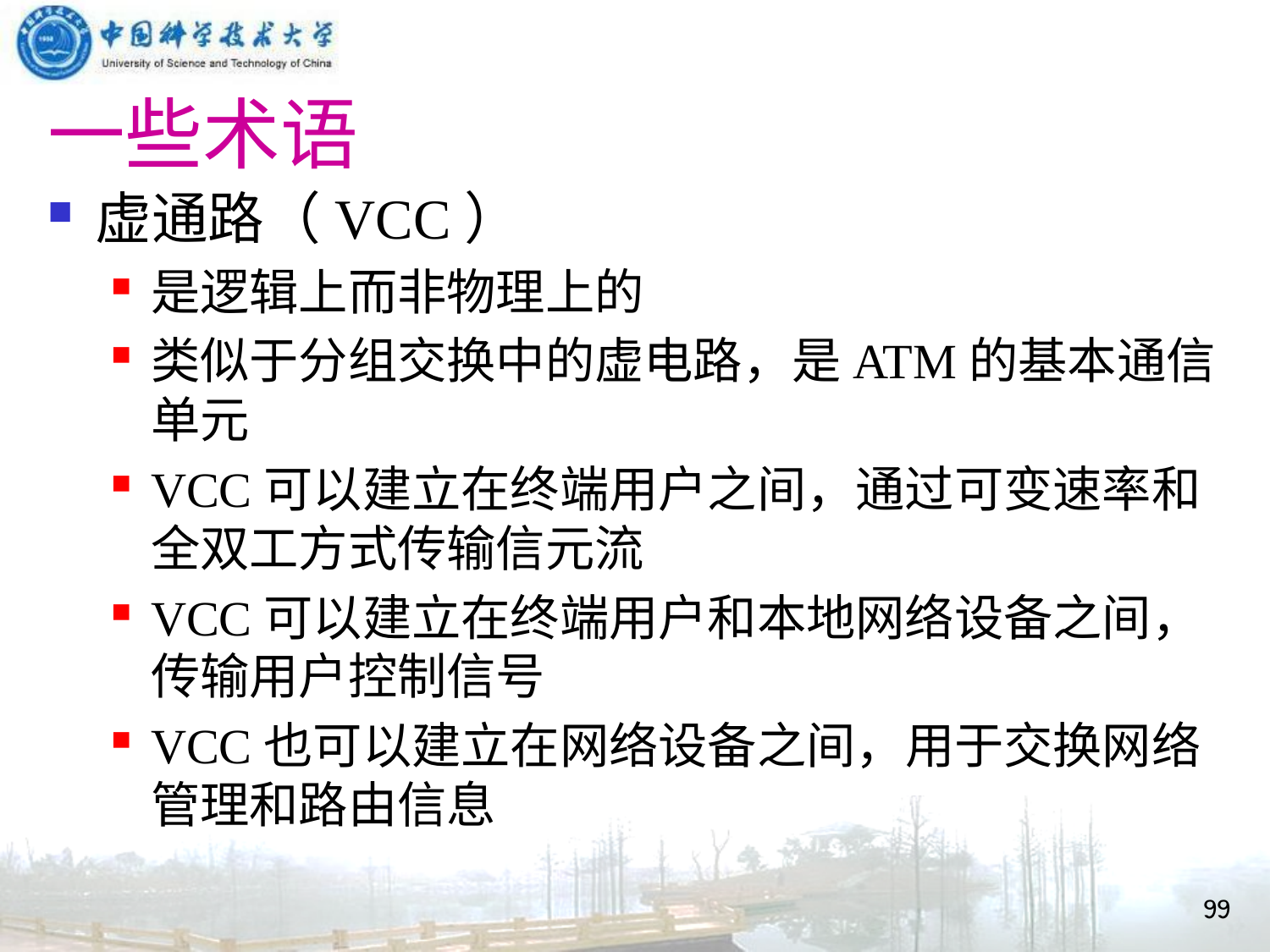

# 一些术语
虚通路（VCC）
是逻辑上而非物理上的
类似于分组交换中的虚电路，是ATM的基本通信单元
VCC可以建立在终端用户之间，通过可变速率和全双工方式传输信元流
VCC可以建立在终端用户和本地网络设备之间，传输用户控制信号
VCC也可以建立在网络设备之间，用于交换网络管理和路由信息
99